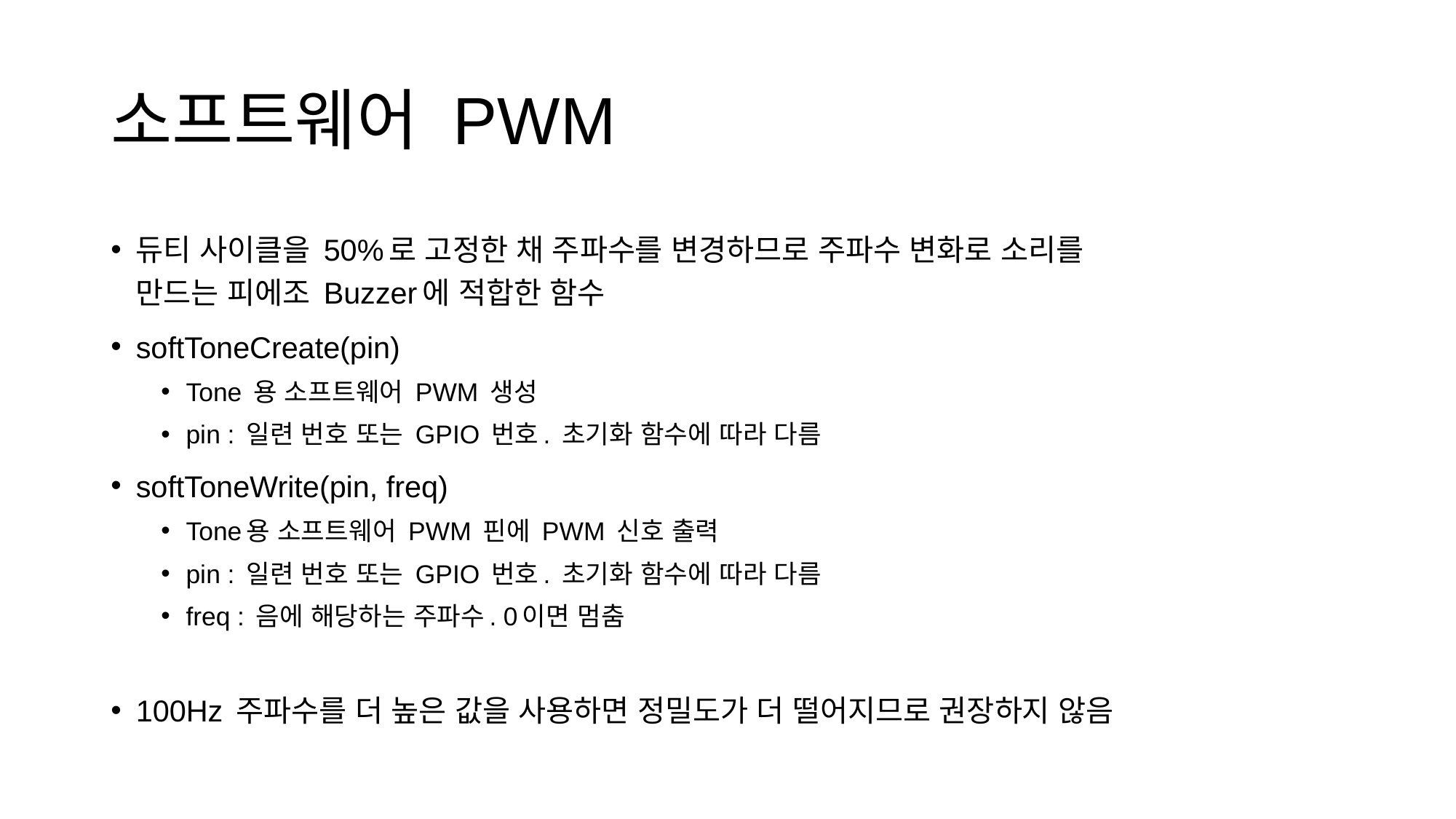

# 소프트웨어 PWM
듀티 사이클을 50%로 고정한 채 주파수를 변경하므로 주파수 변화로 소리를
만드는 피에조 Buzzer에 적합한 함수
softToneCreate(pin)
Tone 용 소프트웨어 PWM 생성
pin : 일련 번호 또는 GPIO 번호. 초기화 함수에 따라 다름
softToneWrite(pin, freq)
Tone용 소프트웨어 PWM 핀에 PWM 신호 출력
pin : 일련 번호 또는 GPIO 번호. 초기화 함수에 따라 다름
freq : 음에 해당하는 주파수. 0이면 멈춤

100Hz 주파수를 더 높은 값을 사용하면 정밀도가 더 떨어지므로 권장하지 않음